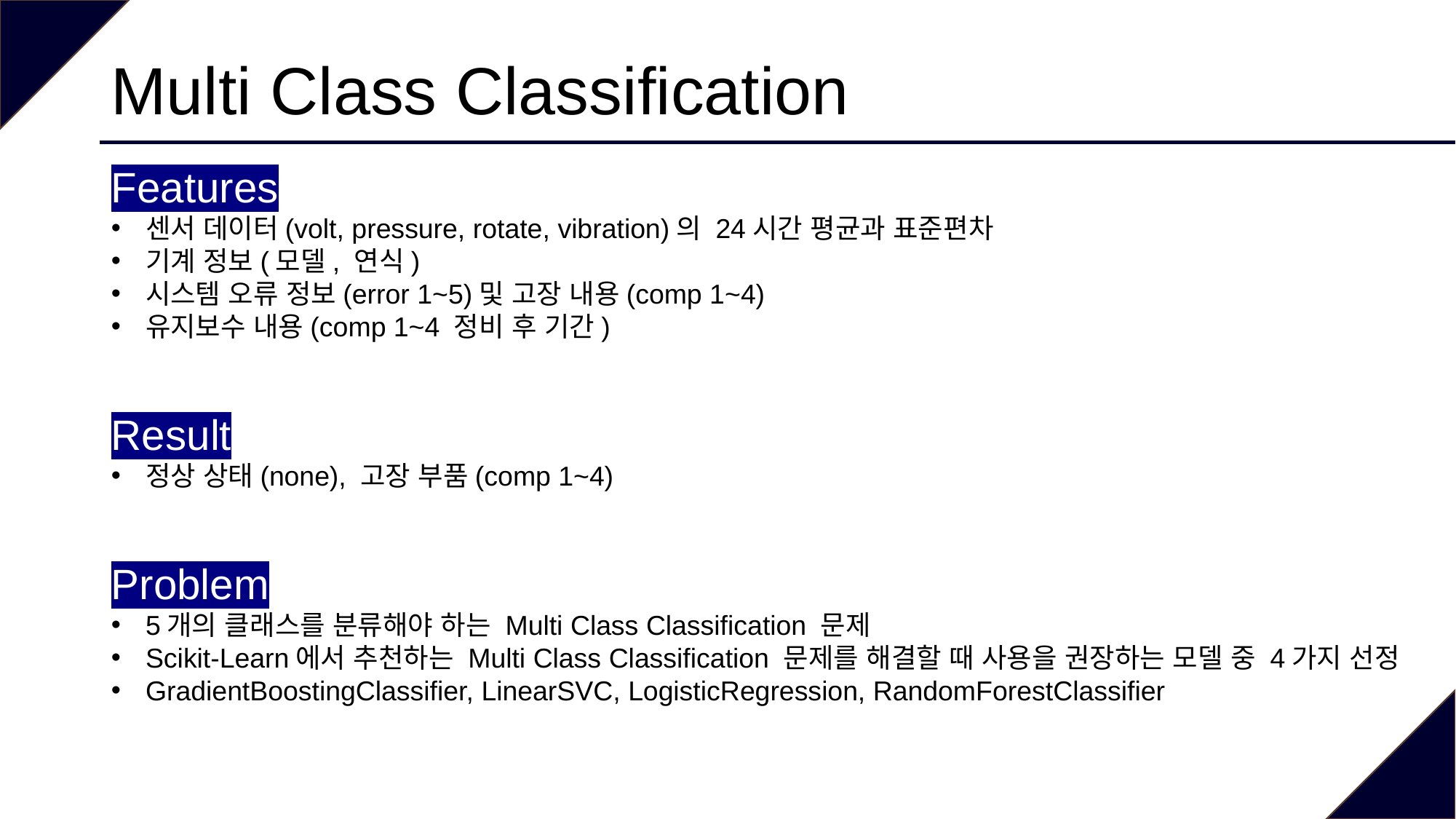

# Multi Class Classification
Features
센서 데이터(volt, pressure, rotate, vibration)의 24시간 평균과 표준편차
기계 정보(모델, 연식)
시스템 오류 정보(error 1~5)및 고장 내용(comp 1~4)
유지보수 내용(comp 1~4 정비 후 기간)

Result
정상 상태(none), 고장 부품(comp 1~4)

Problem
5개의 클래스를 분류해야 하는 Multi Class Classification 문제
Scikit-Learn에서 추천하는 Multi Class Classification 문제를 해결할 때 사용을 권장하는 모델 중 4가지 선정
GradientBoostingClassifier, LinearSVC, LogisticRegression, RandomForestClassifier